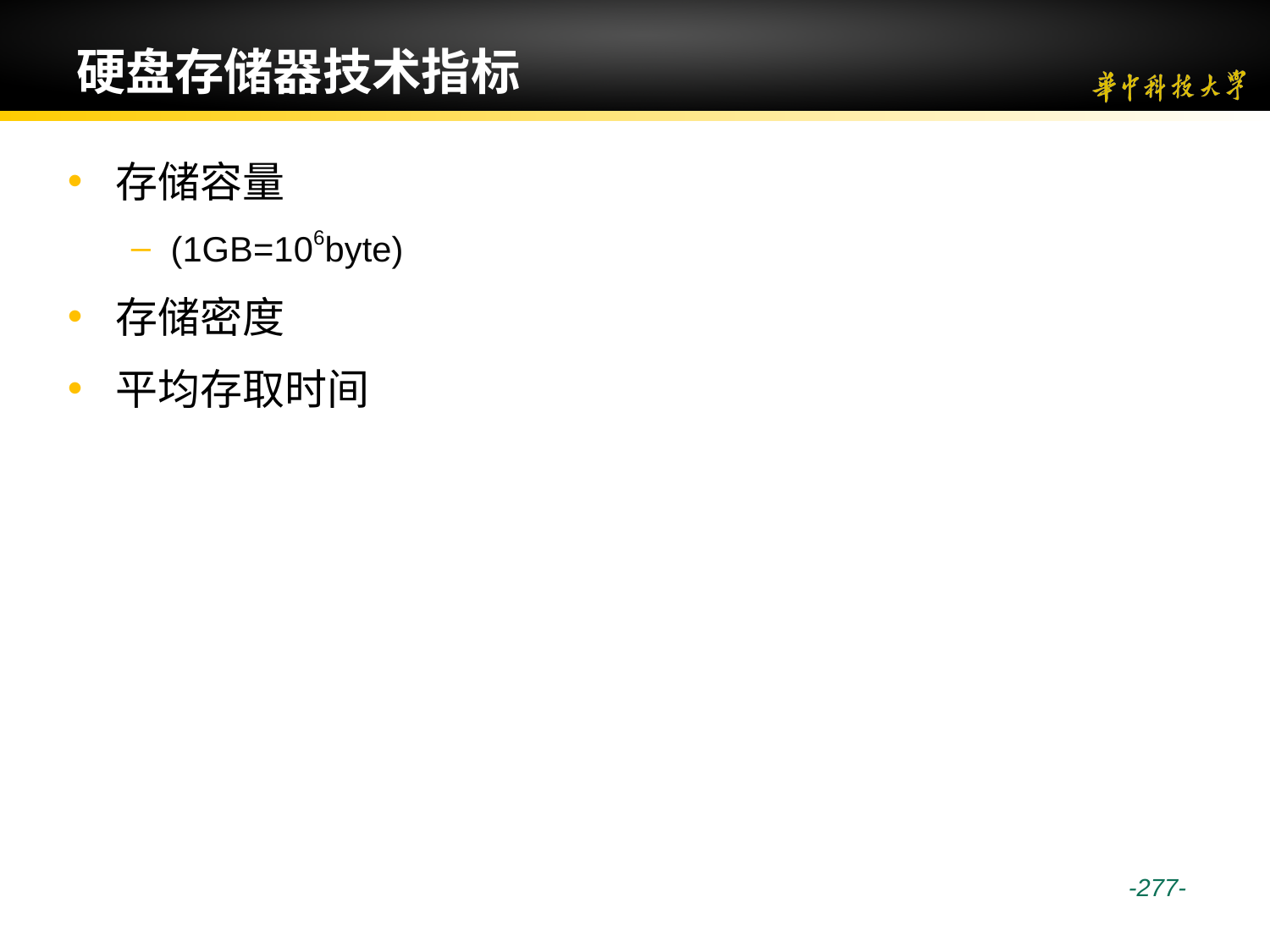

# 硬盘存储器技术指标
存储容量
(1GB=106byte)
存储密度
平均存取时间

 -277-